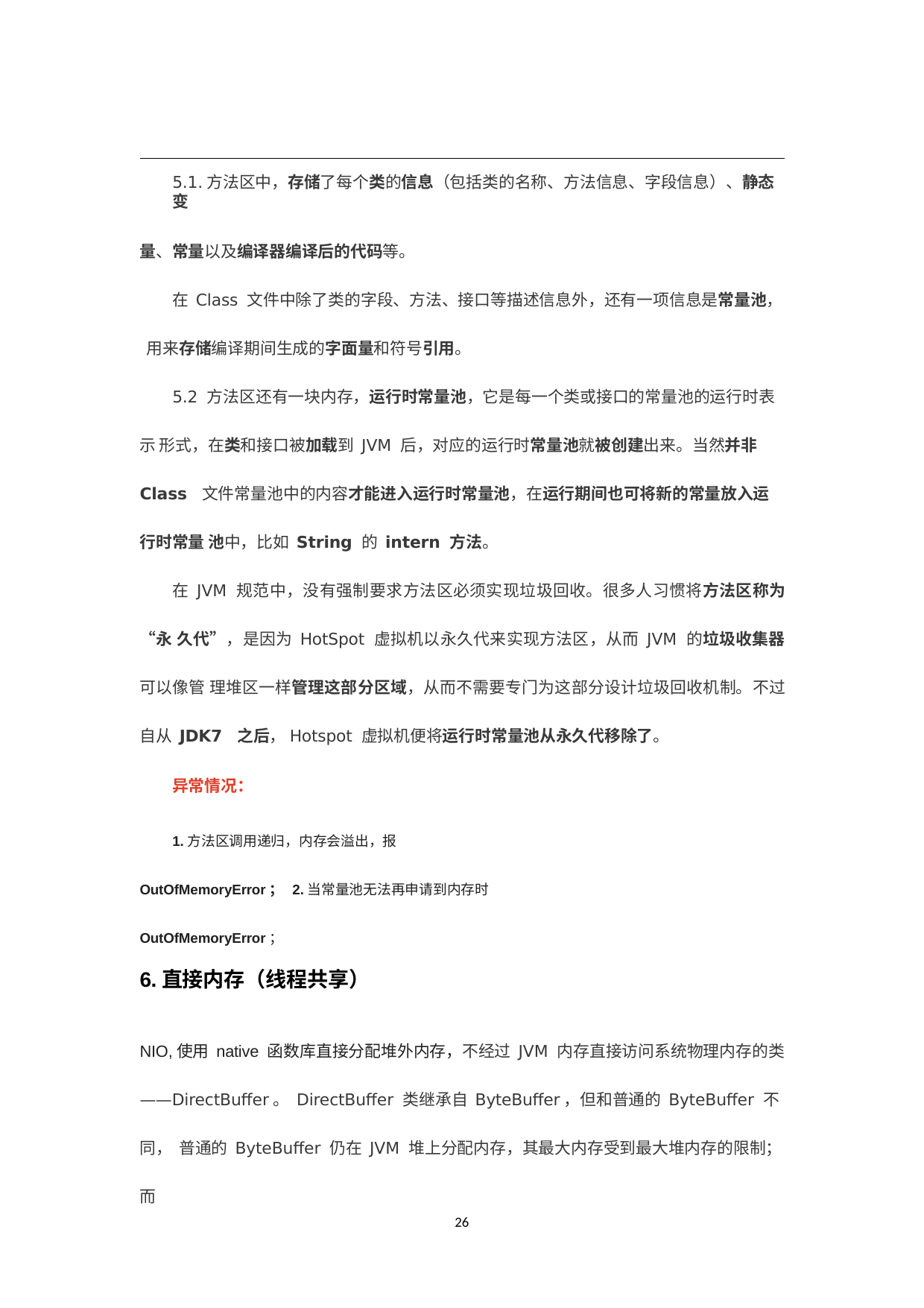

5.1.方法区中，存储了每个类的信息（包括类的名称、方法信息、字段信息）、静态变

量、常量以及编译器编译后的代码等。
在 Class 文件中除了类的字段、方法、接口等描述信息外，还有一项信息是常量池，  用来存储编译期间生成的字面量和符号引用。
5.2 方法区还有一块内存，运行时常量池，它是每一个类或接口的常量池的运行时表示 形式，在类和接口被加载到 JVM 后，对应的运行时常量池就被创建出来。当然并非 Class  文件常量池中的内容才能进入运行时常量池，在运行期间也可将新的常量放入运行时常量 池中，比如 String 的 intern 方法。
在 JVM 规范中，没有强制要求方法区必须实现垃圾回收。很多人习惯将方法区称为“永 久代”，是因为 HotSpot 虚拟机以永久代来实现方法区，从而 JVM 的垃圾收集器可以像管 理堆区一样管理这部分区域，从而不需要专门为这部分设计垃圾回收机制。不过自从 JDK7  之后，Hotspot 虚拟机便将运行时常量池从永久代移除了。

异常情况：
1.方法区调用递归，内存会溢出，报 OutOfMemoryError；  2.当常量池无法再申请到内存时 OutOfMemoryError；
6.直接内存（线程共享）

NIO,使用 native 函数库直接分配堆外内存，不经过 JVM 内存直接访问系统物理内存的类
——DirectBuffer。 DirectBuffer 类继承自 ByteBuffer，但和普通的 ByteBuffer 不同，  普通的 ByteBuffer 仍在 JVM 堆上分配内存，其最大内存受到最大堆内存的限制；而
26